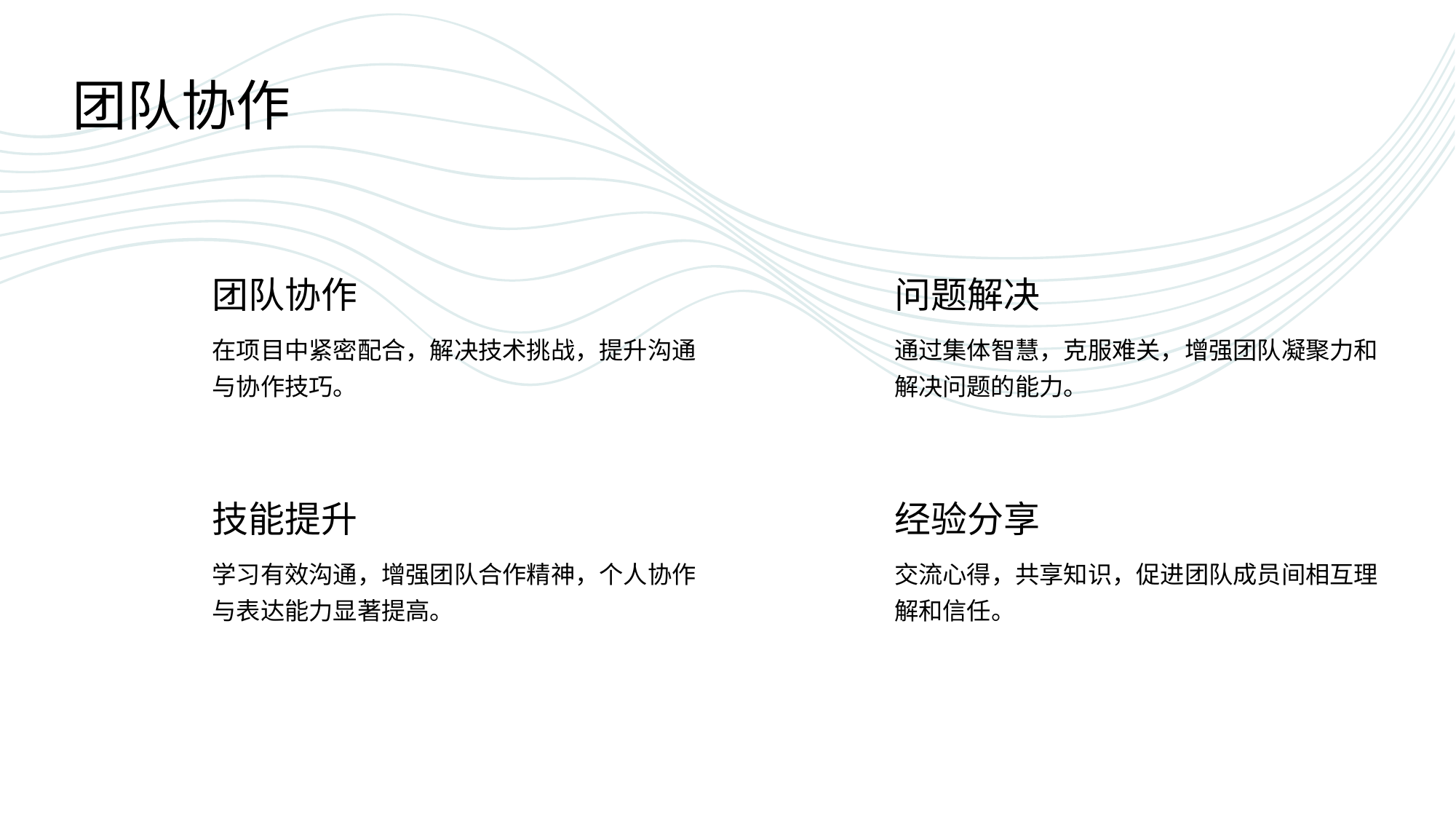

团队协作
团队协作
问题解决

01
02
在项目中紧密配合，解决技术挑战，提升沟通与协作技巧。
通过集体智慧，克服难关，增强团队凝聚力和解决问题的能力。
技能提升
经验分享

03
04
学习有效沟通，增强团队合作精神，个人协作与表达能力显著提高。
交流心得，共享知识，促进团队成员间相互理解和信任。